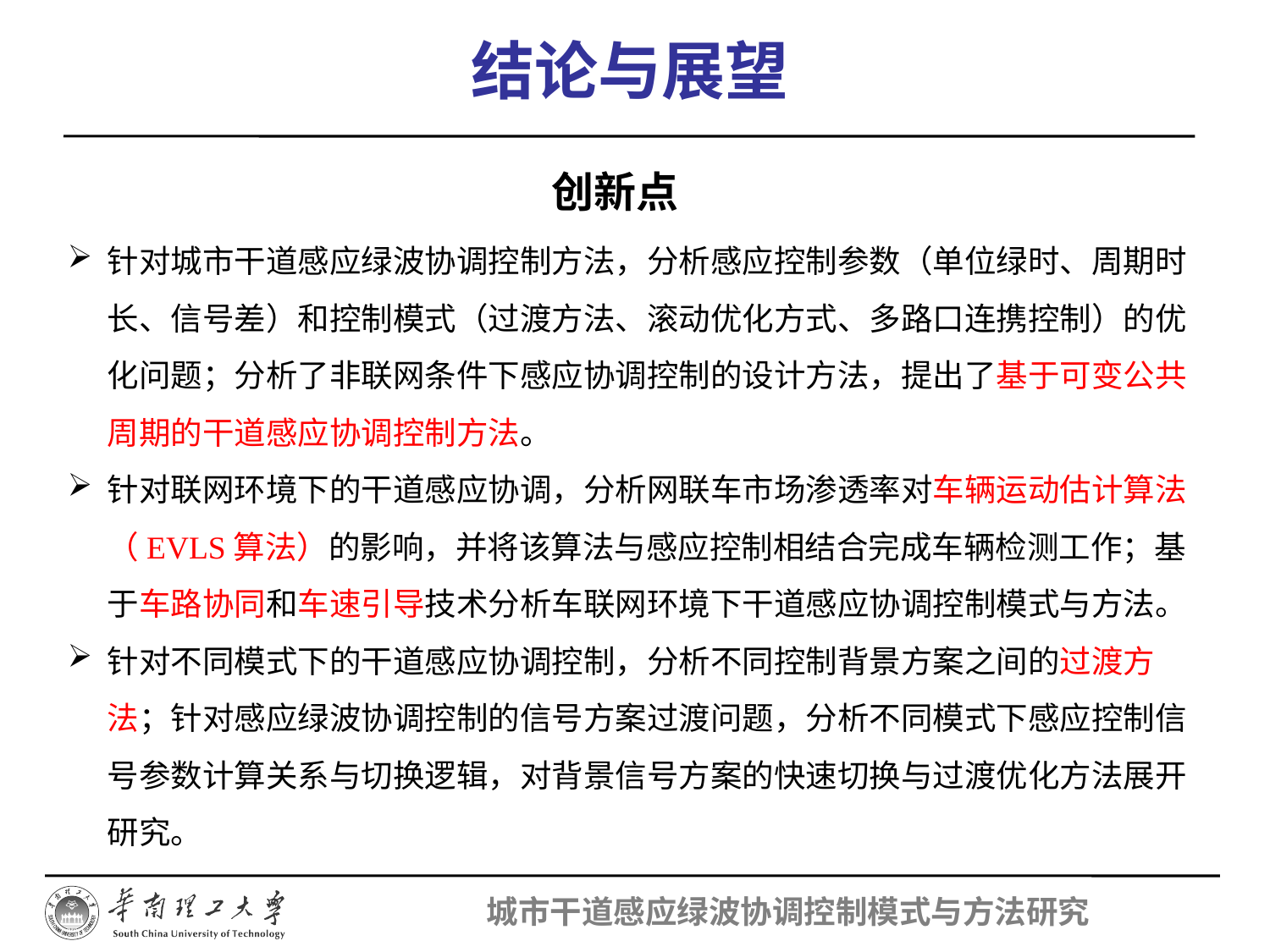

结论与展望
创新点
针对城市干道感应绿波协调控制方法，分析感应控制参数（单位绿时、周期时长、信号差）和控制模式（过渡方法、滚动优化方式、多路口连携控制）的优化问题；分析了非联网条件下感应协调控制的设计方法，提出了基于可变公共周期的干道感应协调控制方法。
针对联网环境下的干道感应协调，分析网联车市场渗透率对车辆运动估计算法（EVLS算法）的影响，并将该算法与感应控制相结合完成车辆检测工作；基于车路协同和车速引导技术分析车联网环境下干道感应协调控制模式与方法。
针对不同模式下的干道感应协调控制，分析不同控制背景方案之间的过渡方法；针对感应绿波协调控制的信号方案过渡问题，分析不同模式下感应控制信号参数计算关系与切换逻辑，对背景信号方案的快速切换与过渡优化方法展开研究。